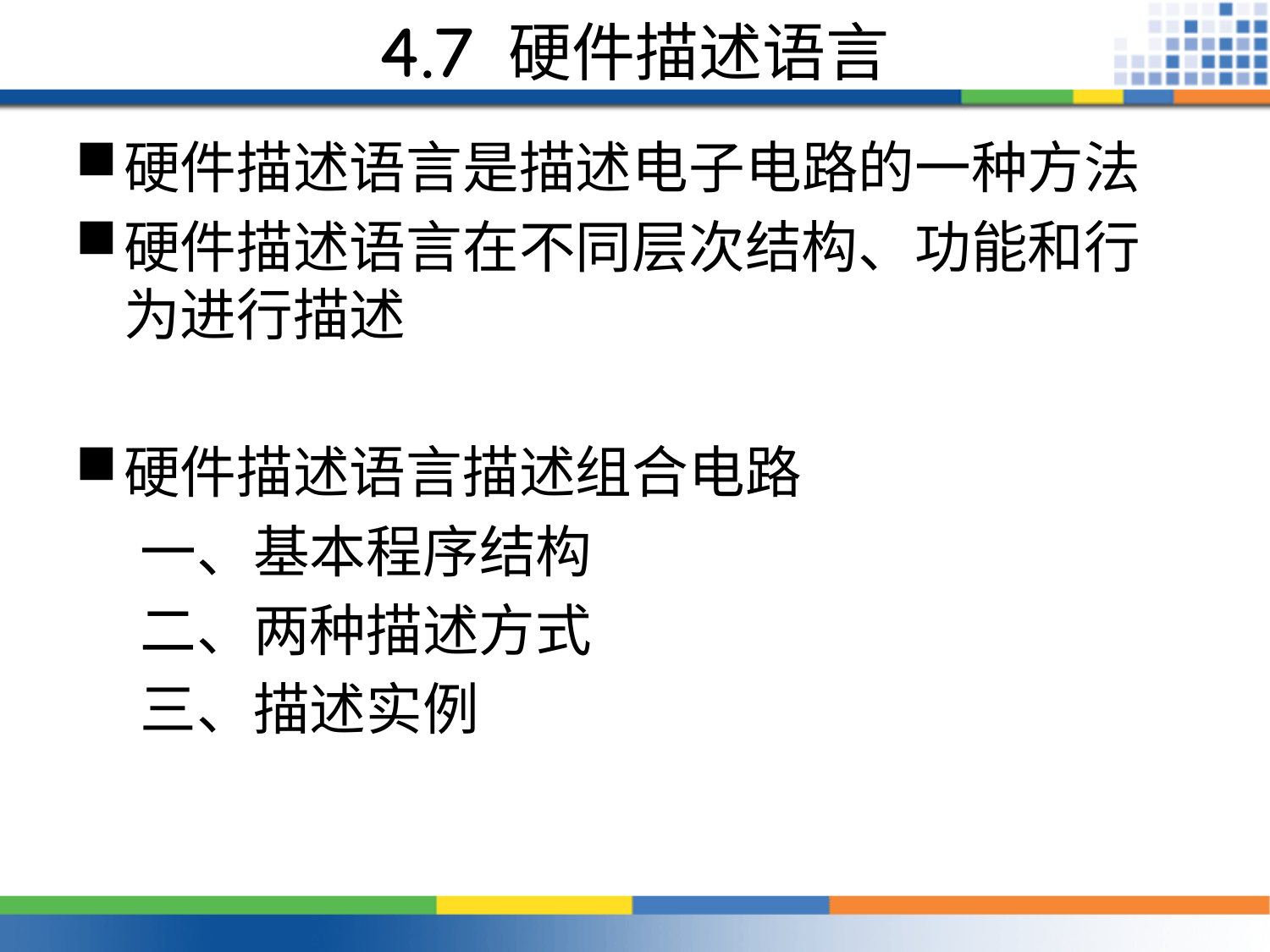

# 4.7 硬件描述语言
硬件描述语言是描述电子电路的一种方法
硬件描述语言在不同层次结构、功能和行为进行描述

硬件描述语言描述组合电路
    一、基本程序结构
    二、两种描述方式
    三、描述实例